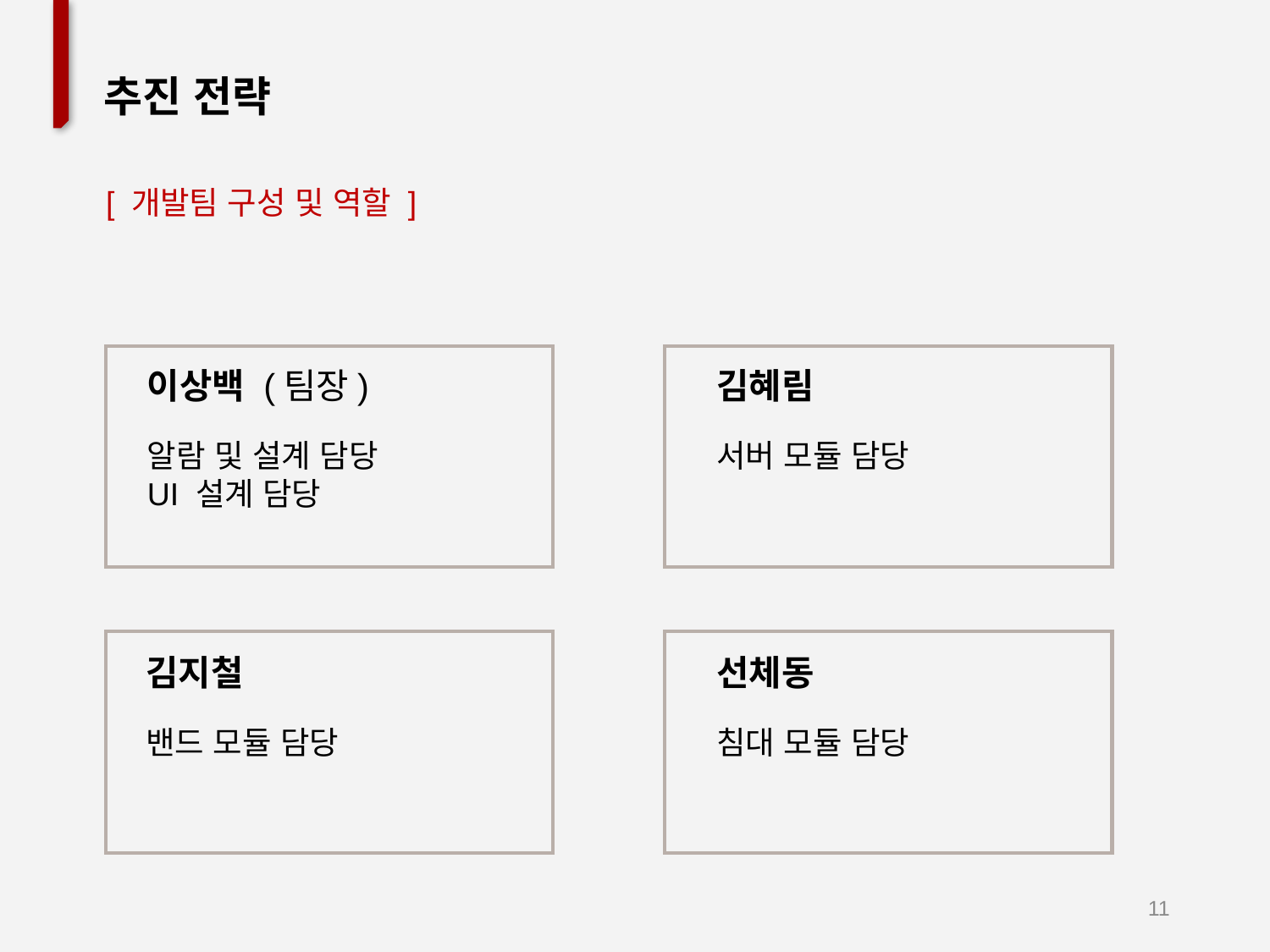

추진 전략
[ 개발팀 구성 및 역할 ]

이상백 (팀장)

알람 및 설계 담당
UI 설계 담당

김혜림

서버 모듈 담당

김지철

밴드 모듈 담당
선체동

침대 모듈 담당
11